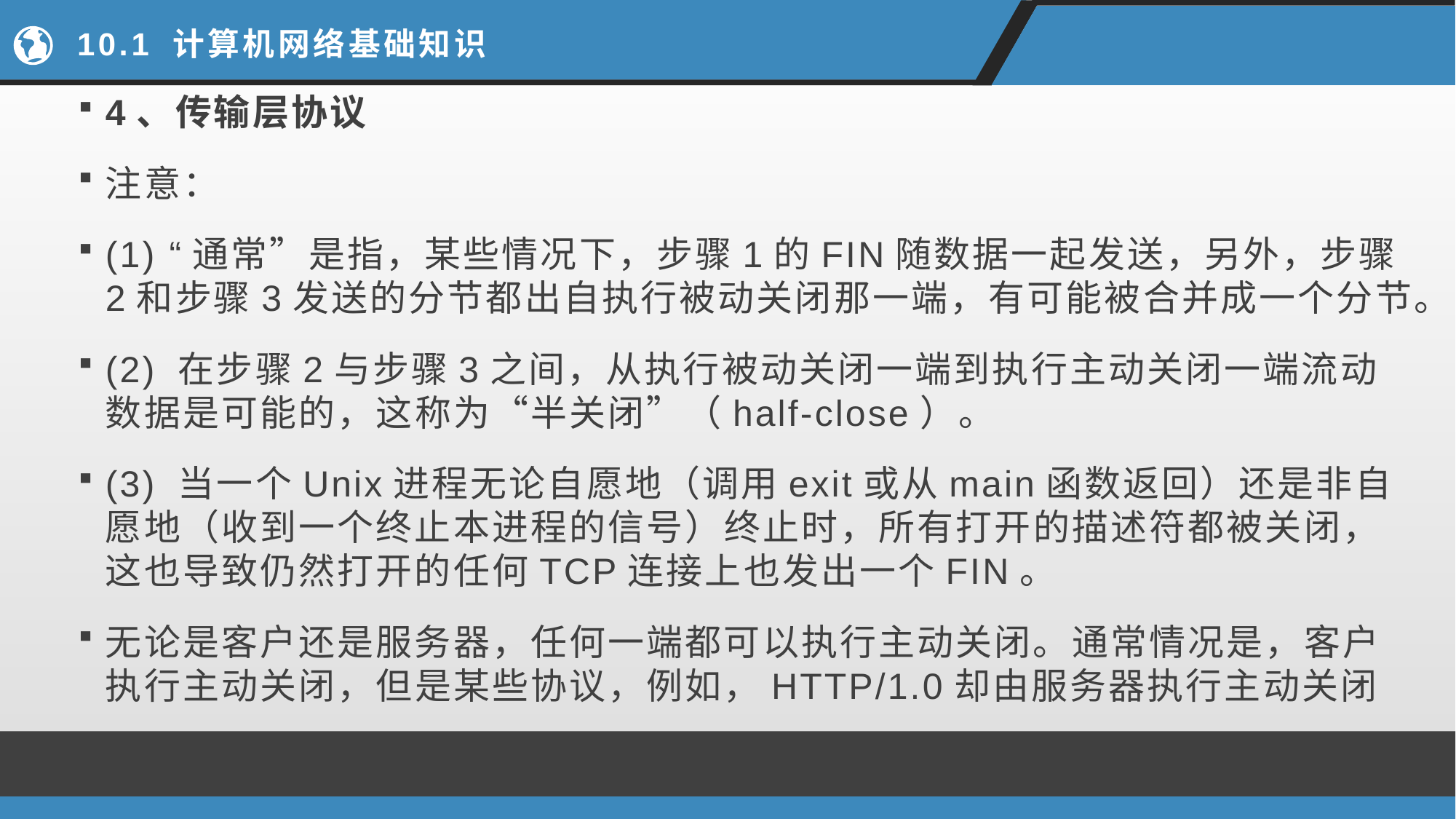

# 10.1 计算机网络基础知识

4、传输层协议
注意：
(1) “通常”是指，某些情况下，步骤1的FIN随数据一起发送，另外，步骤2和步骤3发送的分节都出自执行被动关闭那一端，有可能被合并成一个分节。
(2) 在步骤2与步骤3之间，从执行被动关闭一端到执行主动关闭一端流动数据是可能的，这称为“半关闭”（half-close）。
(3) 当一个Unix进程无论自愿地（调用exit或从main函数返回）还是非自愿地（收到一个终止本进程的信号）终止时，所有打开的描述符都被关闭，这也导致仍然打开的任何TCP连接上也发出一个FIN。
无论是客户还是服务器，任何一端都可以执行主动关闭。通常情况是，客户执行主动关闭，但是某些协议，例如，HTTP/1.0却由服务器执行主动关闭